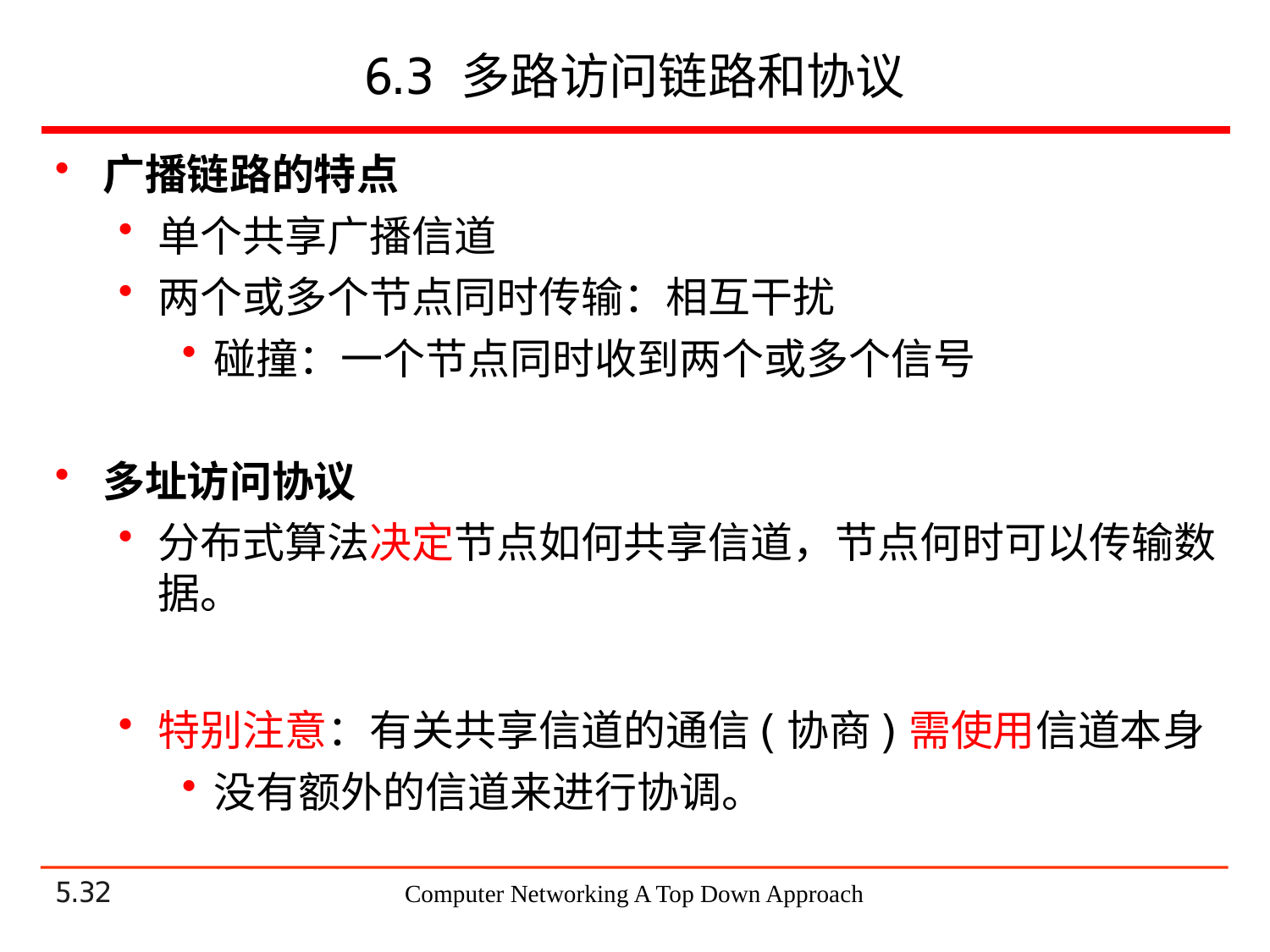

# 6.3 多路访问链路和协议
广播链路的特点
单个共享广播信道
两个或多个节点同时传输：相互干扰
碰撞：一个节点同时收到两个或多个信号

多址访问协议
分布式算法决定节点如何共享信道，节点何时可以传输数据。

特别注意：有关共享信道的通信(协商)需使用信道本身
没有额外的信道来进行协调。